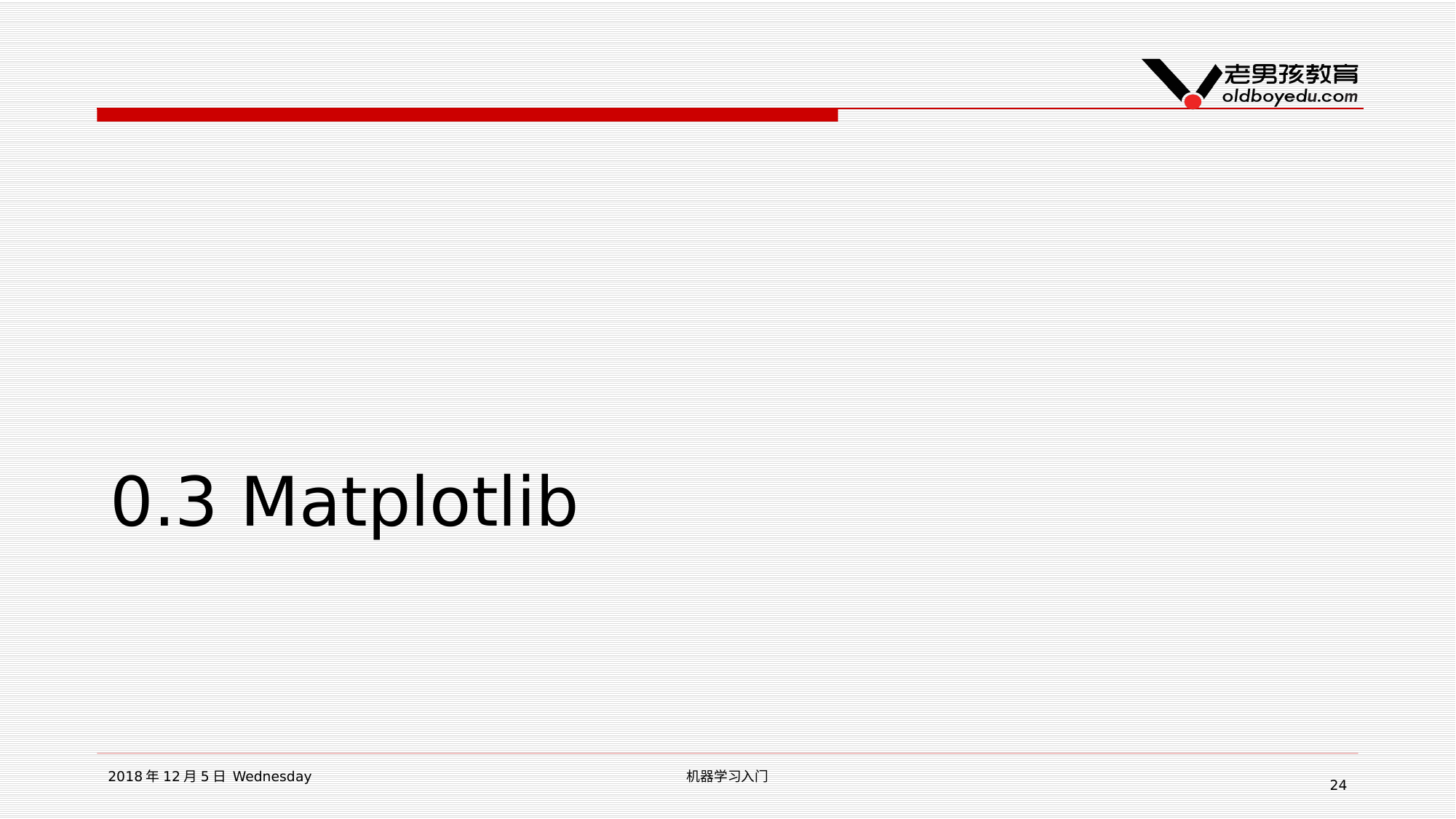

# 0.3 Matplotlib

2018年12月5日 Wednesday
机器学习入门
24